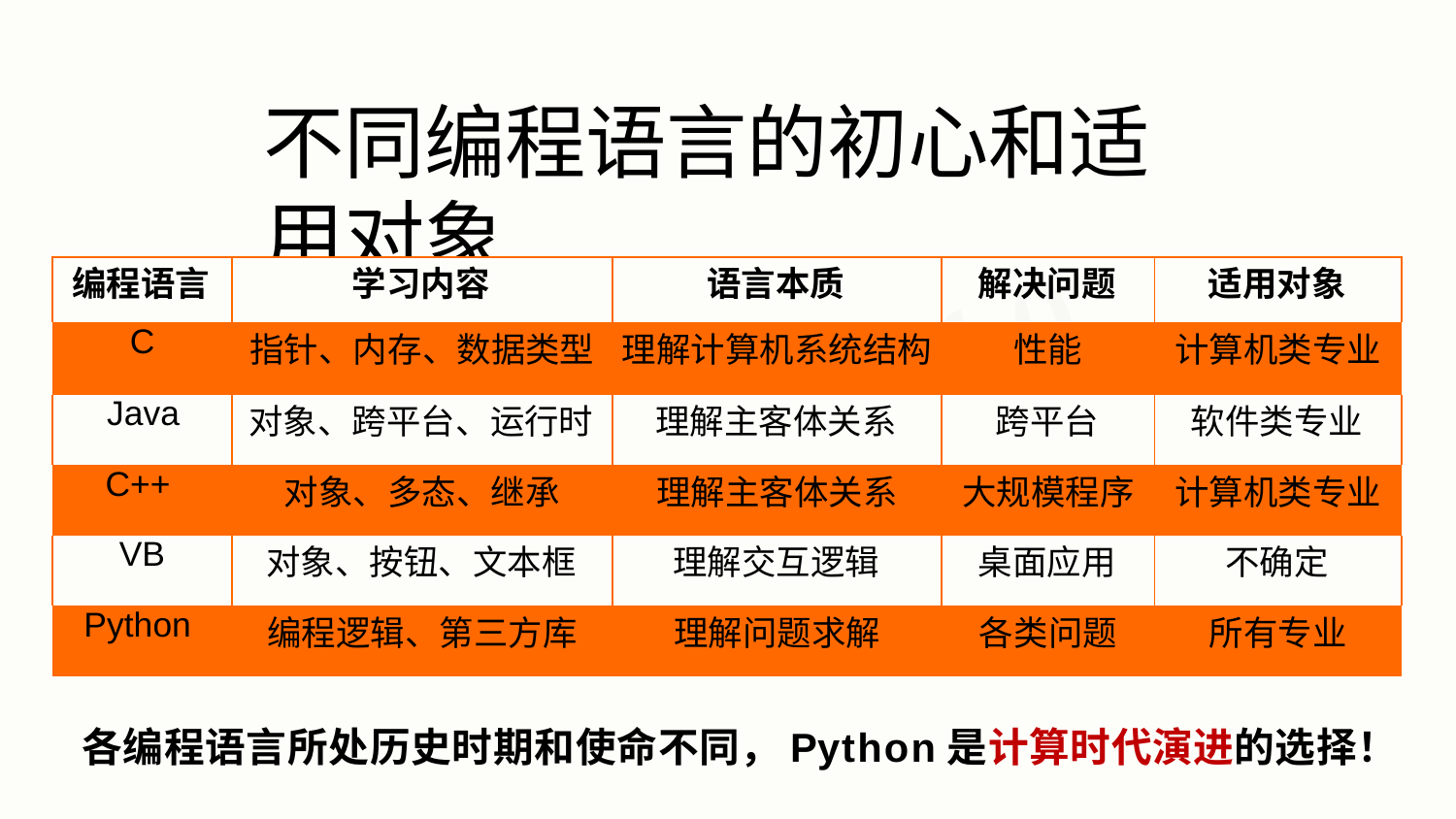

# 不同编程语言的初心和适用对象
| 编程语言 | 学习内容 | 语言本质 | 解决问题 | 适用对象 |
| --- | --- | --- | --- | --- |
| C | 指针、内存、数据类型 | 理解计算机系统结构 | 性能 | 计算机类专业 |
| Java | 对象、跨平台、运行时 | 理解主客体关系 | 跨平台 | 软件类专业 |
| C++ | 对象、多态、继承 | 理解主客体关系 | 大规模程序 | 计算机类专业 |
| VB | 对象、按钮、文本框 | 理解交互逻辑 | 桌面应用 | 不确定 |
| Python | 编程逻辑、第三方库 | 理解问题求解 | 各类问题 | 所有专业 |

各编程语言所处历史时期和使命不同，Python是计算时代演进的选择！